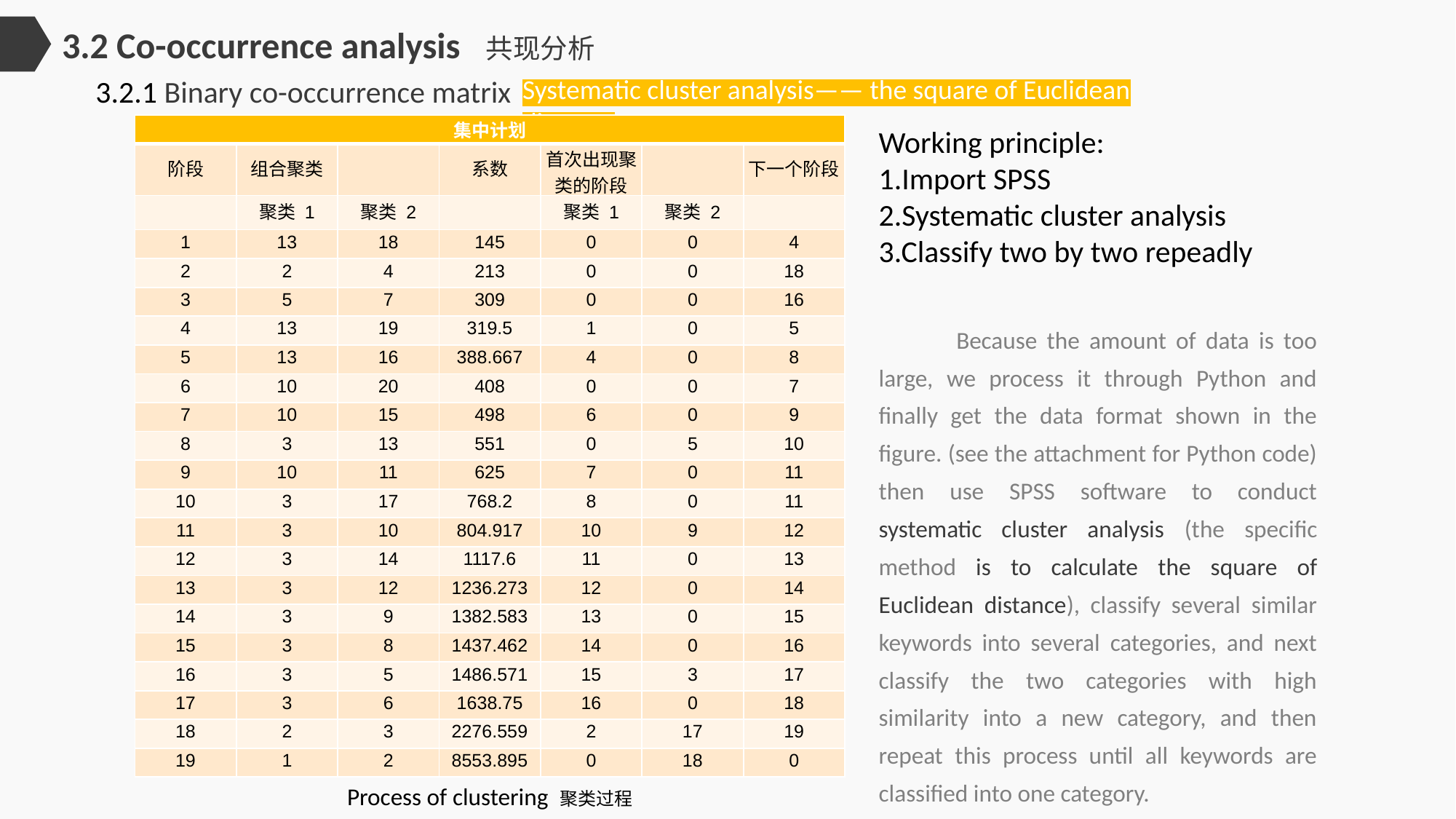

3.2 Co-occurrence analysis  共现分析
3.2.1 Binary co-occurrence matrix
Systematic cluster analysis—— the square of Euclidean distance
| 集中计划 |  |  |  |  |  |  |
| --- | --- | --- | --- | --- | --- | --- |
| 阶段 | 组合聚类 |  | 系数 | 首次出现聚类的阶段 |  | 下一个阶段 |
|  | 聚类 1 | 聚类 2 |  | 聚类 1 | 聚类 2 |  |
| 1 | 13 | 18 | 145 | 0 | 0 | 4 |
| 2 | 2 | 4 | 213 | 0 | 0 | 18 |
| 3 | 5 | 7 | 309 | 0 | 0 | 16 |
| 4 | 13 | 19 | 319.5 | 1 | 0 | 5 |
| 5 | 13 | 16 | 388.667 | 4 | 0 | 8 |
| 6 | 10 | 20 | 408 | 0 | 0 | 7 |
| 7 | 10 | 15 | 498 | 6 | 0 | 9 |
| 8 | 3 | 13 | 551 | 0 | 5 | 10 |
| 9 | 10 | 11 | 625 | 7 | 0 | 11 |
| 10 | 3 | 17 | 768.2 | 8 | 0 | 11 |
| 11 | 3 | 10 | 804.917 | 10 | 9 | 12 |
| 12 | 3 | 14 | 1117.6 | 11 | 0 | 13 |
| 13 | 3 | 12 | 1236.273 | 12 | 0 | 14 |
| 14 | 3 | 9 | 1382.583 | 13 | 0 | 15 |
| 15 | 3 | 8 | 1437.462 | 14 | 0 | 16 |
| 16 | 3 | 5 | 1486.571 | 15 | 3 | 17 |
| 17 | 3 | 6 | 1638.75 | 16 | 0 | 18 |
| 18 | 2 | 3 | 2276.559 | 2 | 17 | 19 |
| 19 | 1 | 2 | 8553.895 | 0 | 18 | 0 |
Working principle:
1.Import SPSS
2.Systematic cluster analysis
3.Classify two by two repeadly
        Because the amount of data is too large, we process it through Python and finally get the data format shown in the figure. (see the attachment for Python code) then use SPSS software to conduct systematic cluster analysis (the specific method is to calculate the square of Euclidean distance), classify several similar keywords into several categories, and next classify the two categories with high similarity into a new category, and then repeat this process until all keywords are classified into one category.
Process of clustering 聚类过程